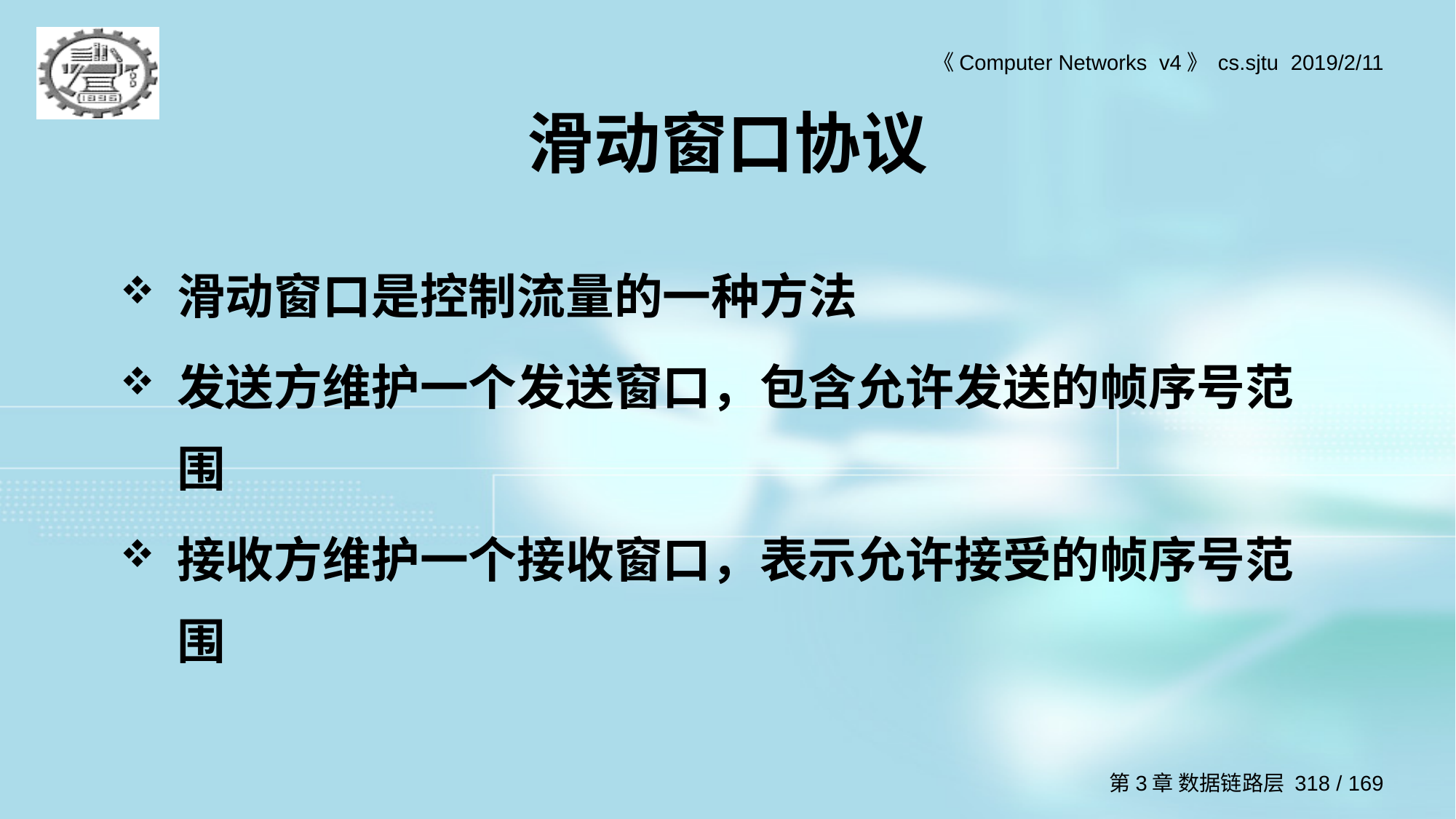

# 滑动窗口协议
滑动窗口是控制流量的一种方法
发送方维护一个发送窗口，包含允许发送的帧序号范围
接收方维护一个接收窗口，表示允许接受的帧序号范围